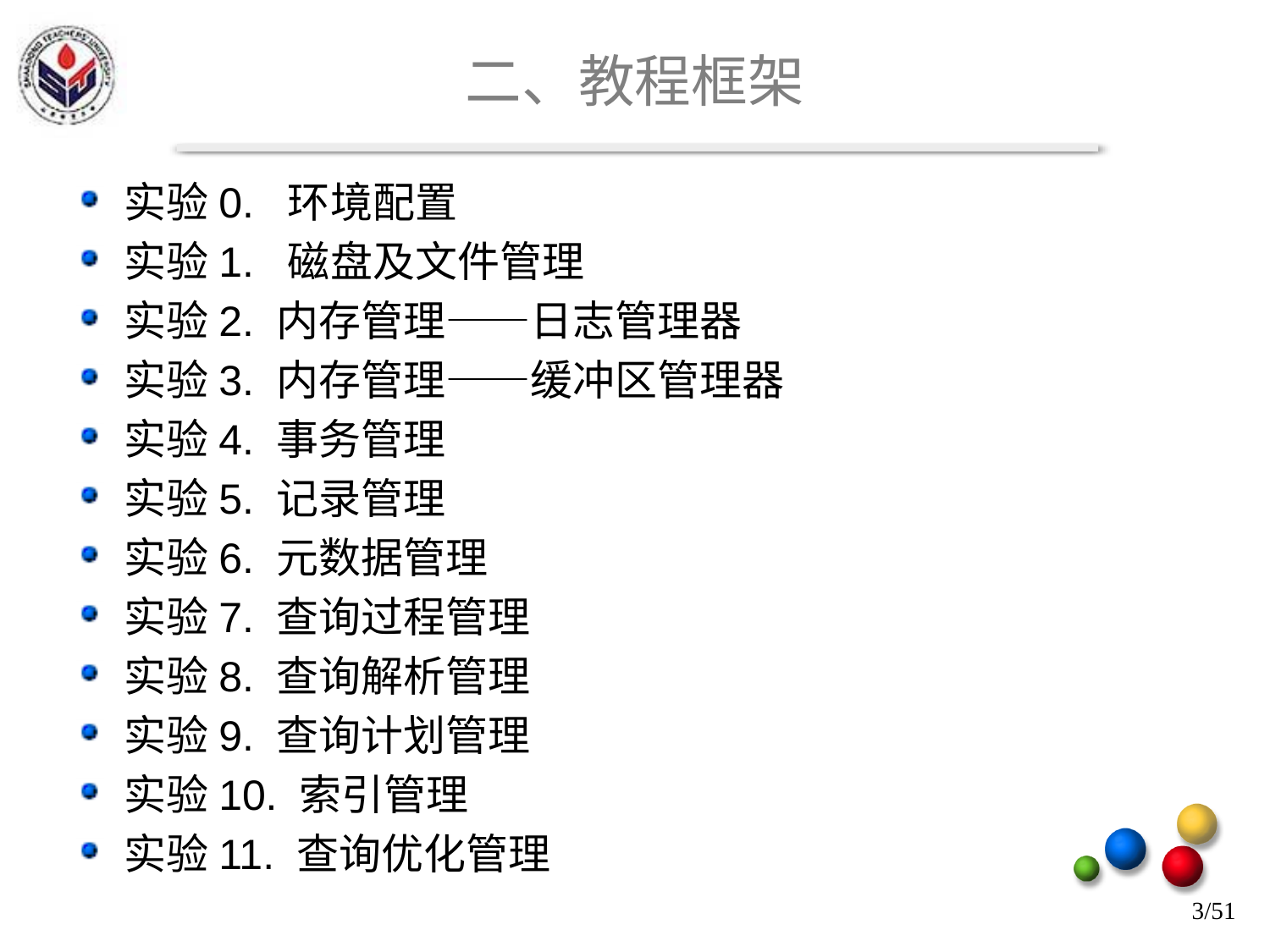

# 二、教程框架
实验0.  环境配置
实验1.  磁盘及文件管理
实验2. 内存管理——日志管理器
实验3. 内存管理——缓冲区管理器
实验4. 事务管理
实验5. 记录管理
实验6. 元数据管理
实验7. 查询过程管理
实验8. 查询解析管理
实验9. 查询计划管理
实验10. 索引管理
实验11. 查询优化管理
3/51